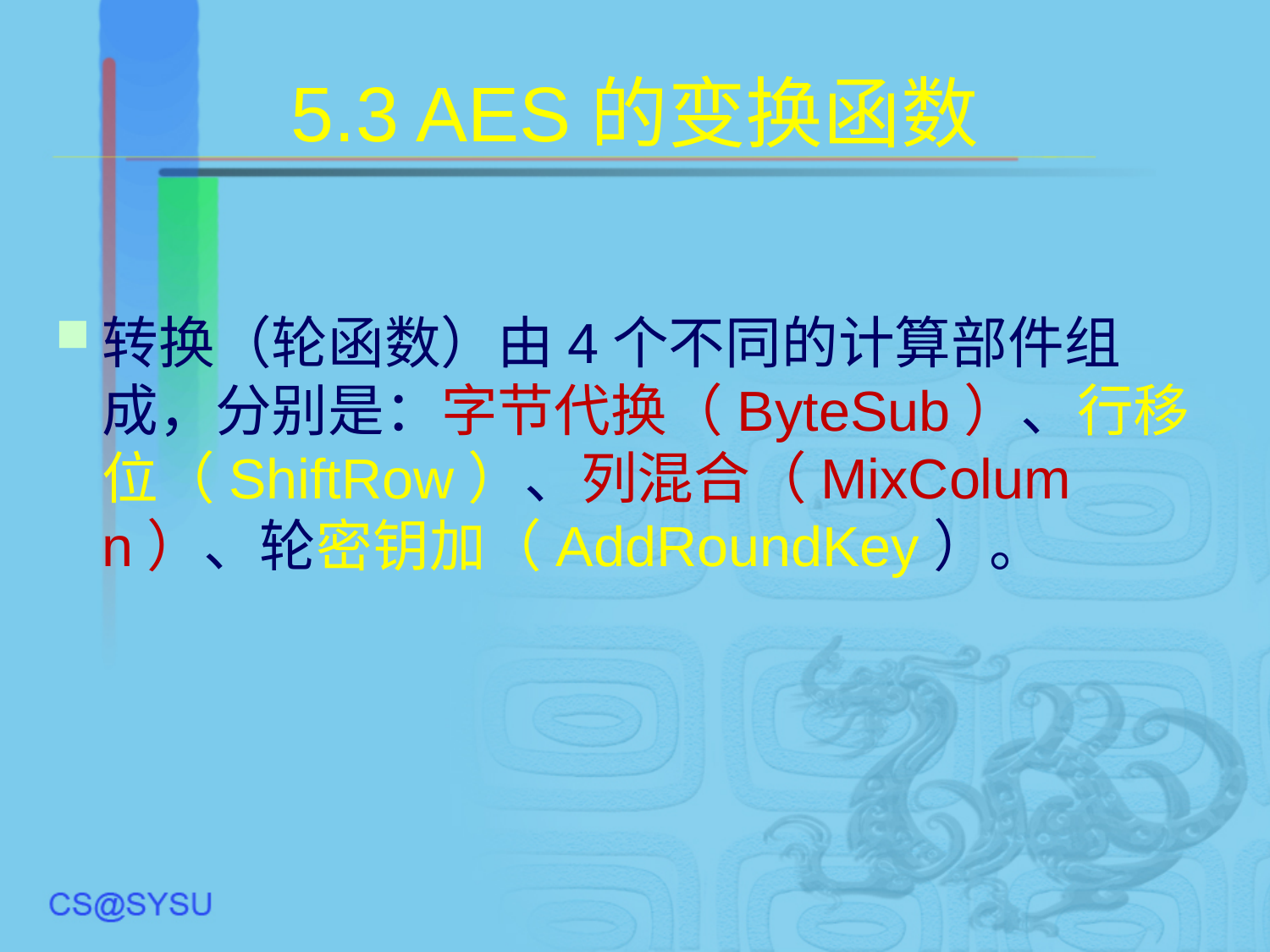

# 5.3 AES的变换函数

转换（轮函数）由4个不同的计算部件组成，分别是：字节代换（ByteSub）、行移位（ShiftRow）、列混合（MixColumn）、轮密钥加（AddRoundKey）。